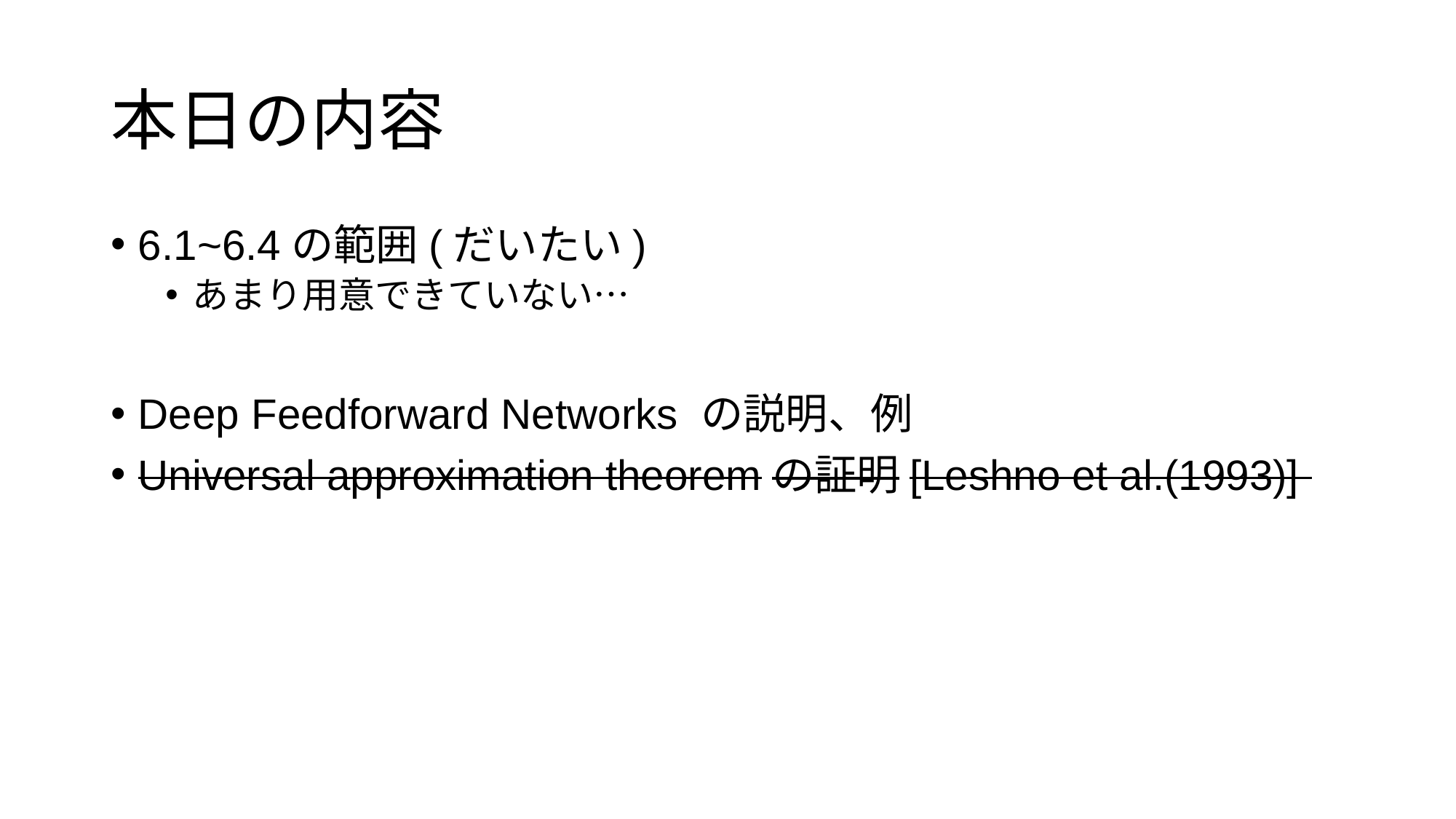

# 本日の内容
6.1~6.4の範囲(だいたい)
あまり用意できていない…

Deep Feedforward Networks の説明、例
Universal approximation theoremの証明[Leshno et al.(1993)]